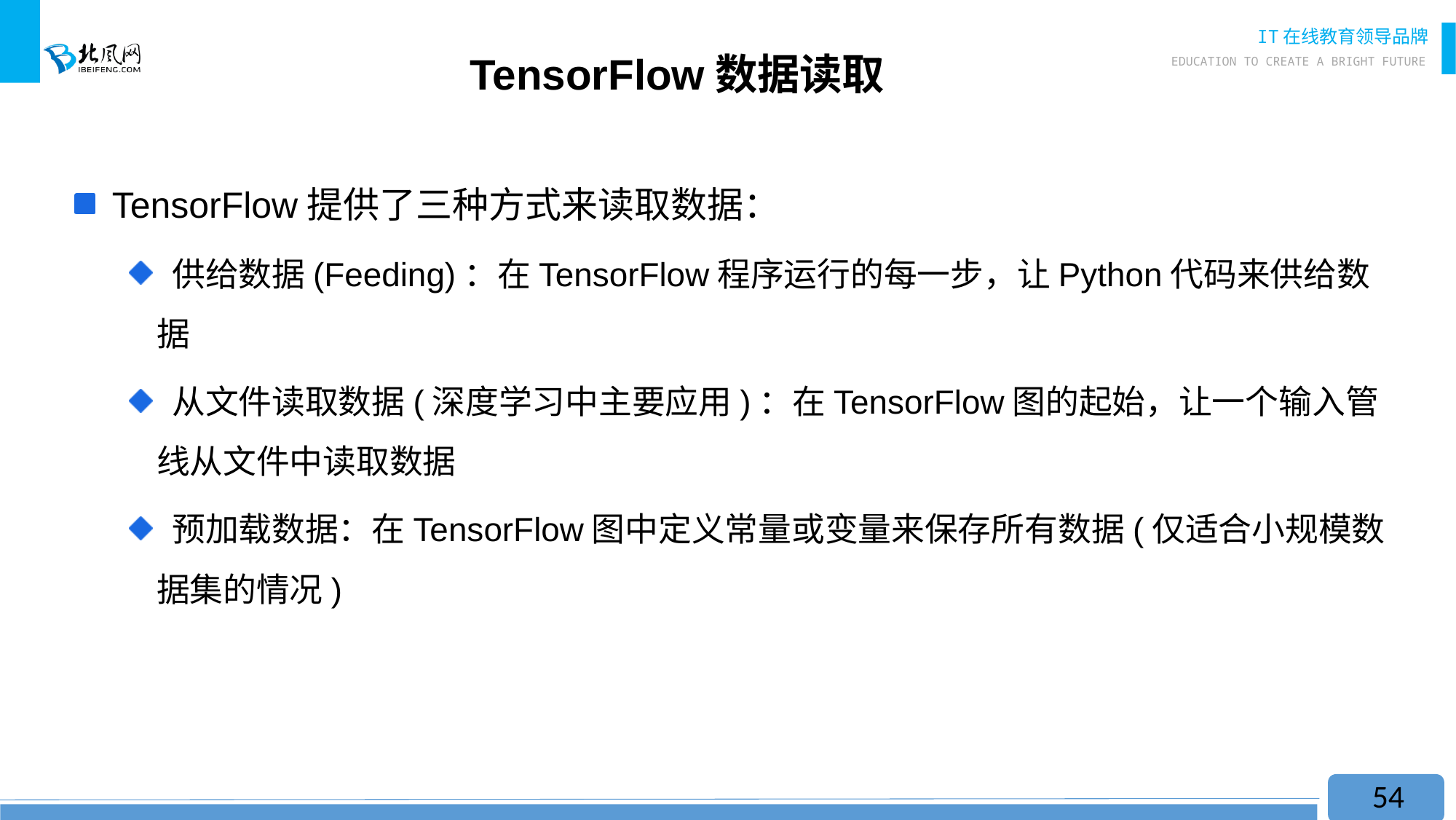

# TensorFlow数据读取
 TensorFlow提供了三种方式来读取数据：
 供给数据(Feeding)：在TensorFlow程序运行的每一步，让Python代码来供给数据
 从文件读取数据(深度学习中主要应用)：在TensorFlow图的起始，让一个输入管线从文件中读取数据
 预加载数据：在TensorFlow图中定义常量或变量来保存所有数据(仅适合小规模数据集的情况)